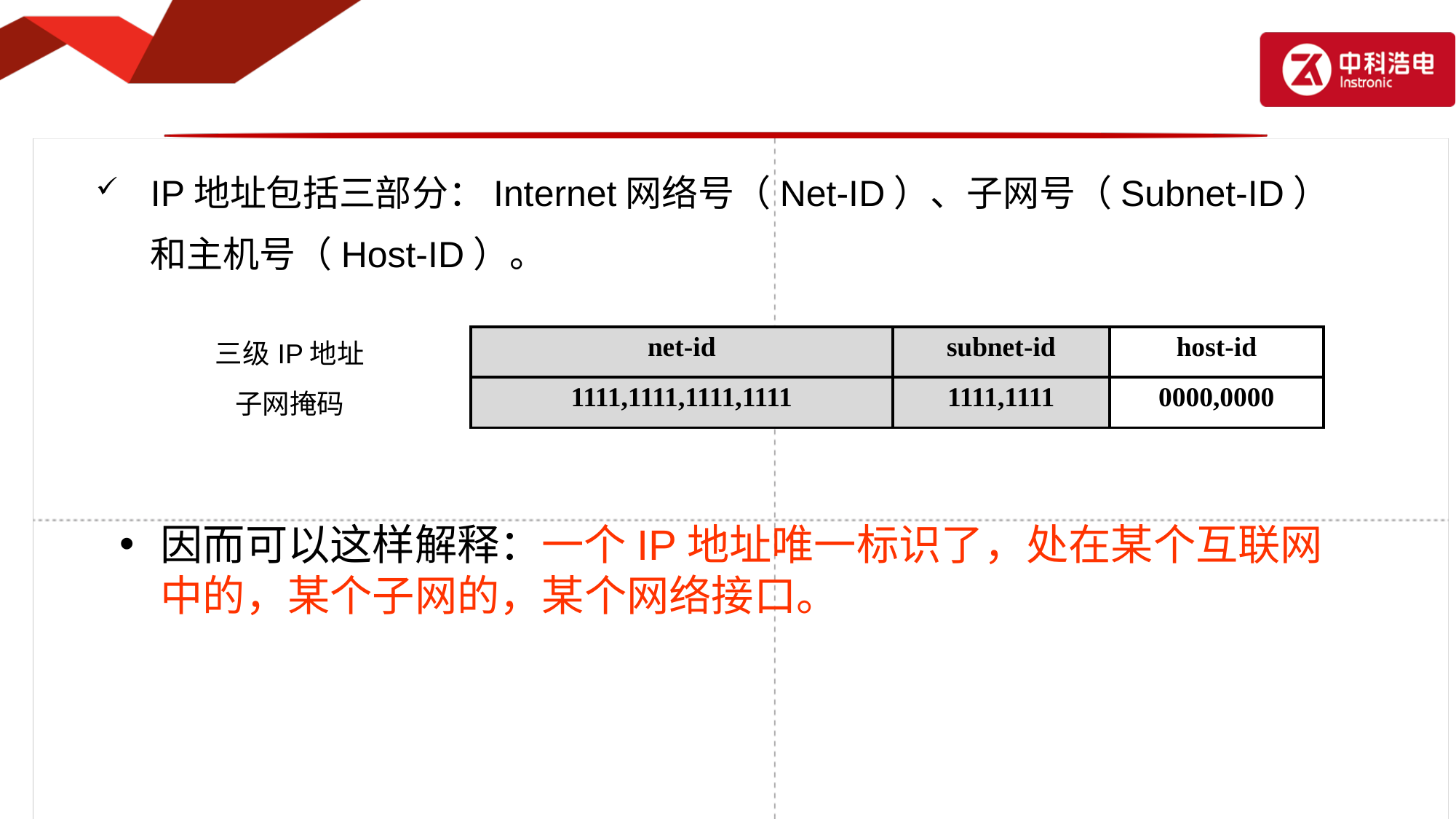

IP地址包括三部分：Internet网络号（Net-ID）、子网号（Subnet-ID）和主机号（Host-ID）。
| 三级IP地址 | net-id | subnet-id | host-id |
| --- | --- | --- | --- |
| 子网掩码 | 1111,1111,1111,1111 | 1111,1111 | 0000,0000 |
因而可以这样解释：一个IP地址唯一标识了，处在某个互联网中的，某个子网的，某个网络接口。